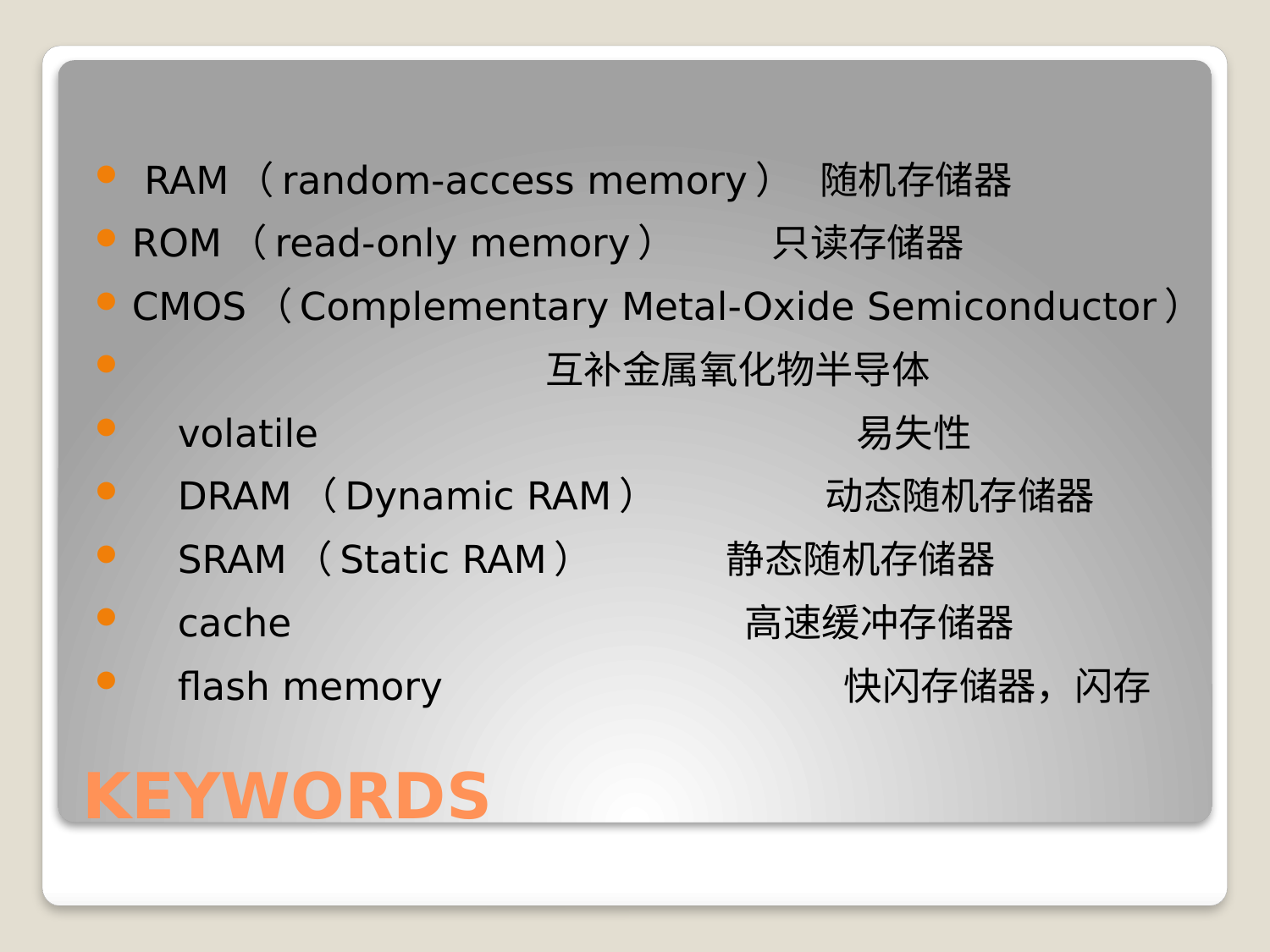

RAM（random-access memory）   随机存储器
ROM（read-only memory）           只读存储器
CMOS（Complementary Metal-Oxide Semiconductor）
　　                               	  互补金属氧化物半导体
　volatile                              	          易失性
　DRAM（Dynamic RAM）         	动态随机存储器
　SRAM（Static RAM）            	静态随机存储器
　cache                          	         高速缓冲存储器
　flash memory                    	         快闪存储器，闪存

# KEYWORDS